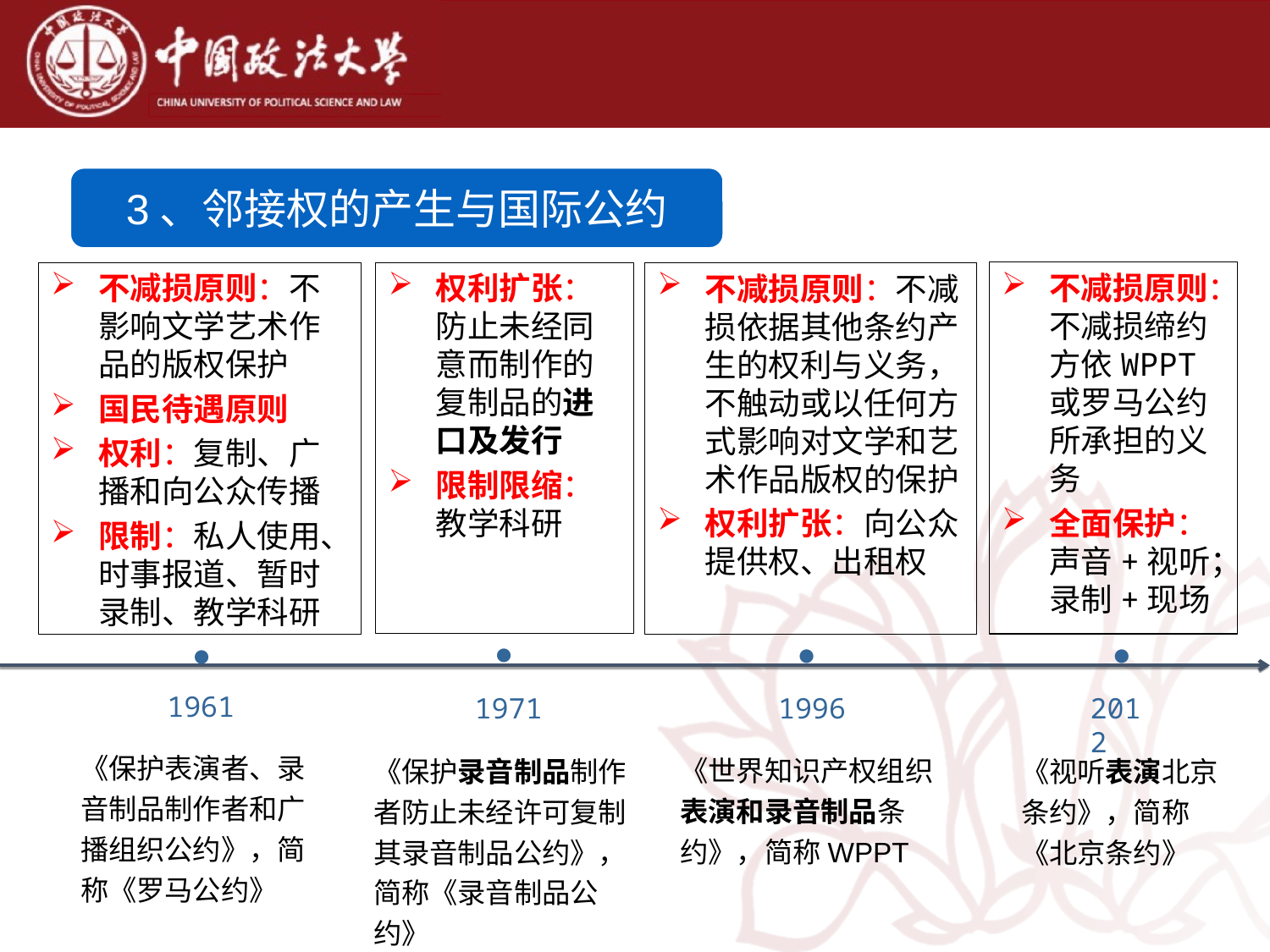

3、邻接权的产生与国际公约
不减损原则：不减损缔约方依WPPT或罗马公约所承担的义务
全面保护：声音+视听；录制+现场
不减损原则：不影响文学艺术作品的版权保护
国民待遇原则
权利：复制、广播和向公众传播
限制：私人使用、时事报道、暂时录制、教学科研
权利扩张：防止未经同意而制作的复制品的进口及发行
限制限缩：教学科研
不减损原则：不减损依据其他条约产生的权利与义务，不触动或以任何方式影响对文学和艺术作品版权的保护
权利扩张：向公众提供权、出租权
●
●
●
●
1961
1971
1996
2012
《保护表演者、录音制品制作者和广播组织公约》，简称《罗马公约》
《世界知识产权组织表演和录音制品条约》，简称WPPT
《视听表演北京条约》，简称《北京条约》
《保护录音制品制作者防止未经许可复制其录音制品公约》，简称《录音制品公约》